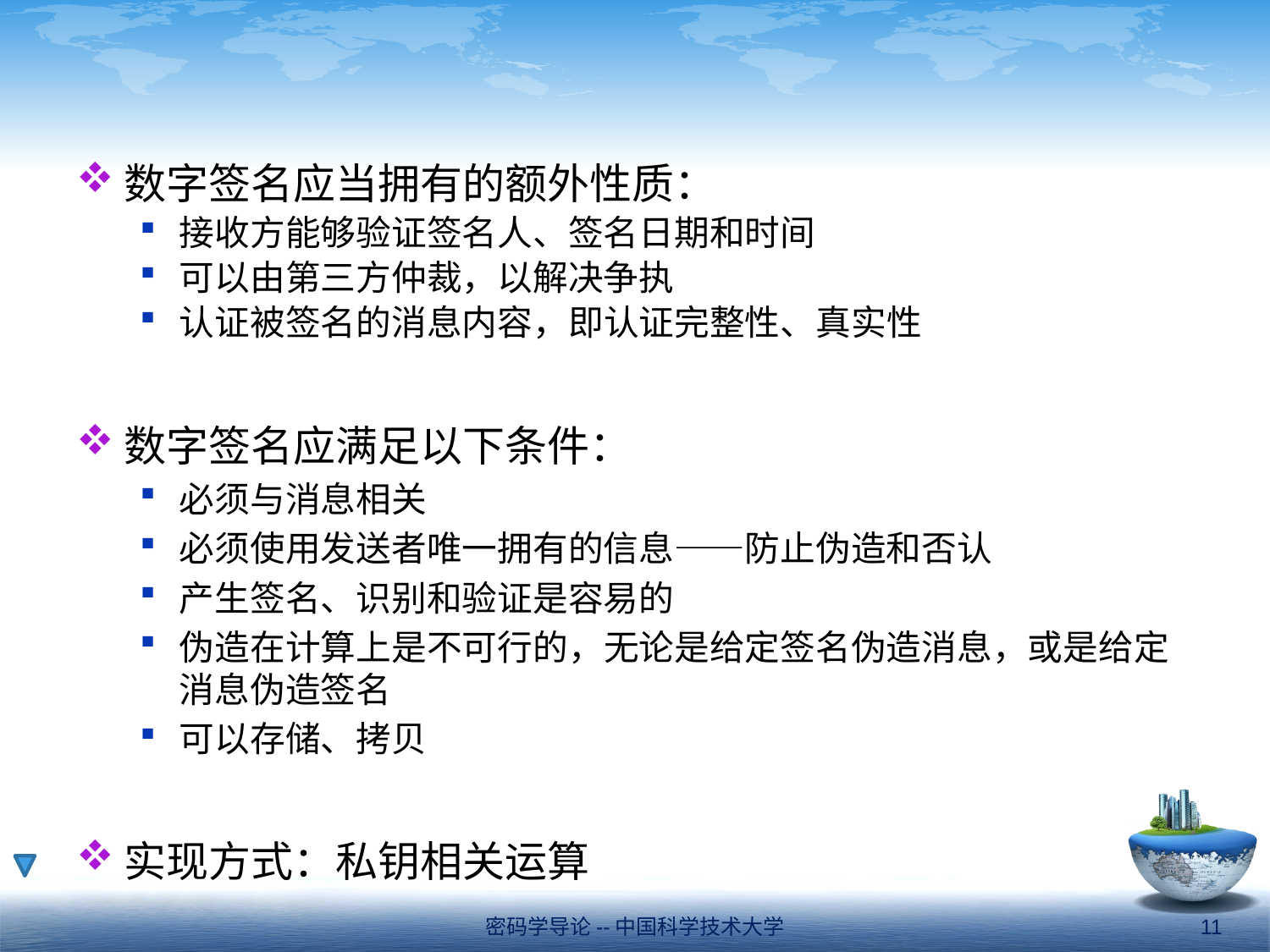

#
数字签名应当拥有的额外性质：
接收方能够验证签名人、签名日期和时间
可以由第三方仲裁，以解决争执
认证被签名的消息内容，即认证完整性、真实性

数字签名应满足以下条件：
必须与消息相关
必须使用发送者唯一拥有的信息——防止伪造和否认
产生签名、识别和验证是容易的
伪造在计算上是不可行的，无论是给定签名伪造消息，或是给定消息伪造签名
可以存储、拷贝

实现方式：私钥相关运算

密码学导论--中国科学技术大学
11